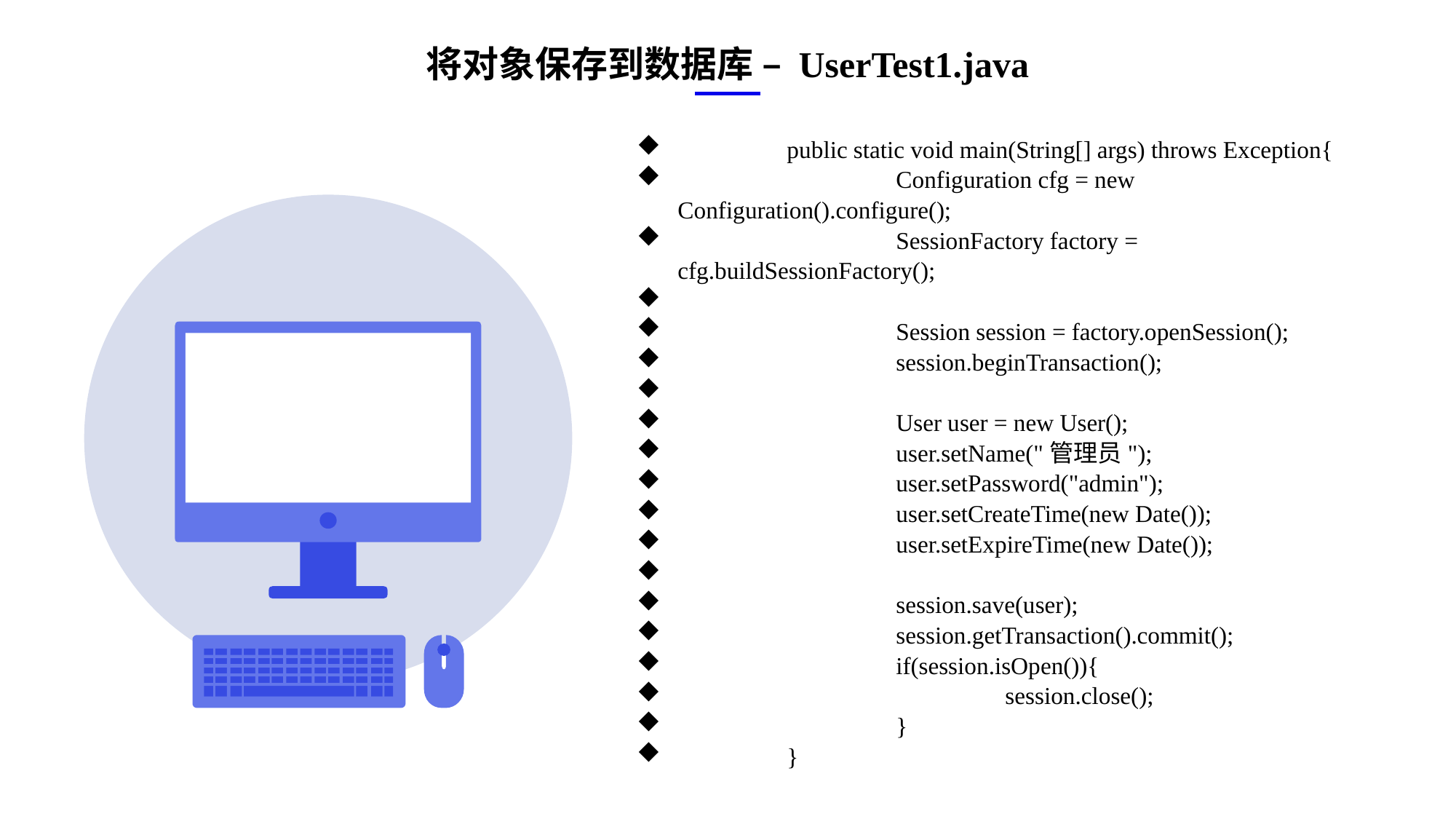

将对象保存到数据库 – UserTest1.java
	public static void main(String[] args) throws Exception{
		Configuration cfg = new Configuration().configure();
		SessionFactory factory = cfg.buildSessionFactory();

		Session session = factory.openSession();
		session.beginTransaction();

		User user = new User();
		user.setName("管理员");
		user.setPassword("admin");
		user.setCreateTime(new Date());
		user.setExpireTime(new Date());

		session.save(user);
		session.getTransaction().commit();
		if(session.isOpen()){
			session.close();
		}
	}

e7d195523061f1c0ae0eb3eed39d2bcef4622b2499a05fe6567B54A876BEB457BD1EB8EBE9915191D1FA2E860D28D251AB291D9CBBDD28D4BD16020FD75D8281481517FC21E86E4C931520AFA1087E92E357E3DB373CA326F6F926B1A67F681E99E875FFD293B2C32B3919AE4D43F9436862A7DD54F9346DF3662D8AB7319030EF75D53FF682DE13